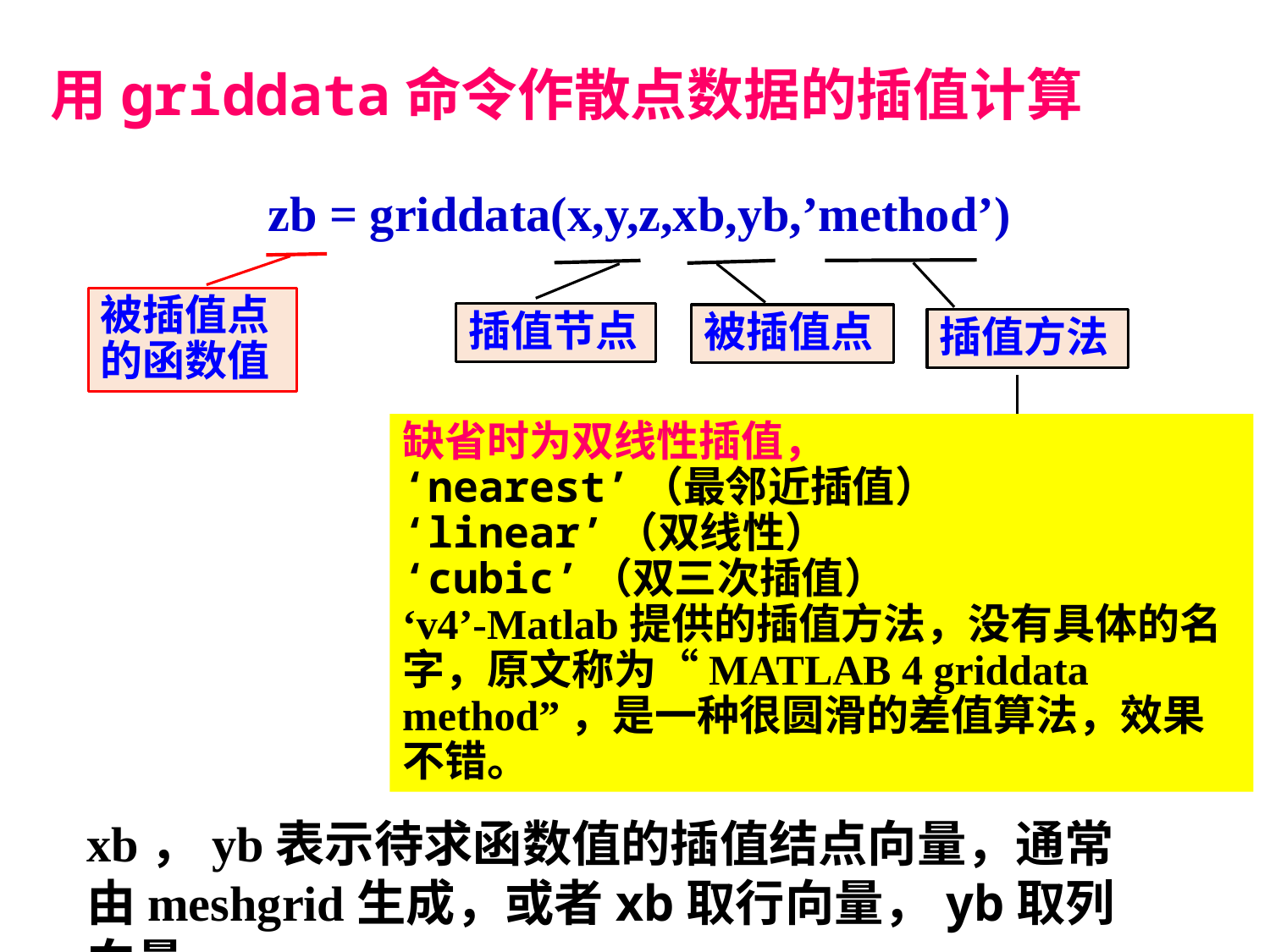

用griddata命令作散点数据的插值计算
zb = griddata(x,y,z,xb,yb,’method’)
被插值点的函数值
插值节点
被插值点
插值方法
缺省时为双线性插值，
‘nearest’（最邻近插值）
‘linear’（双线性）
‘cubic’（双三次插值）
‘v4’-Matlab提供的插值方法，没有具体的名字，原文称为“MATLAB 4 griddata method”，是一种很圆滑的差值算法，效果不错。

xb，yb表示待求函数值的插值结点向量，通常由meshgrid生成，或者xb取行向量，yb取列向量